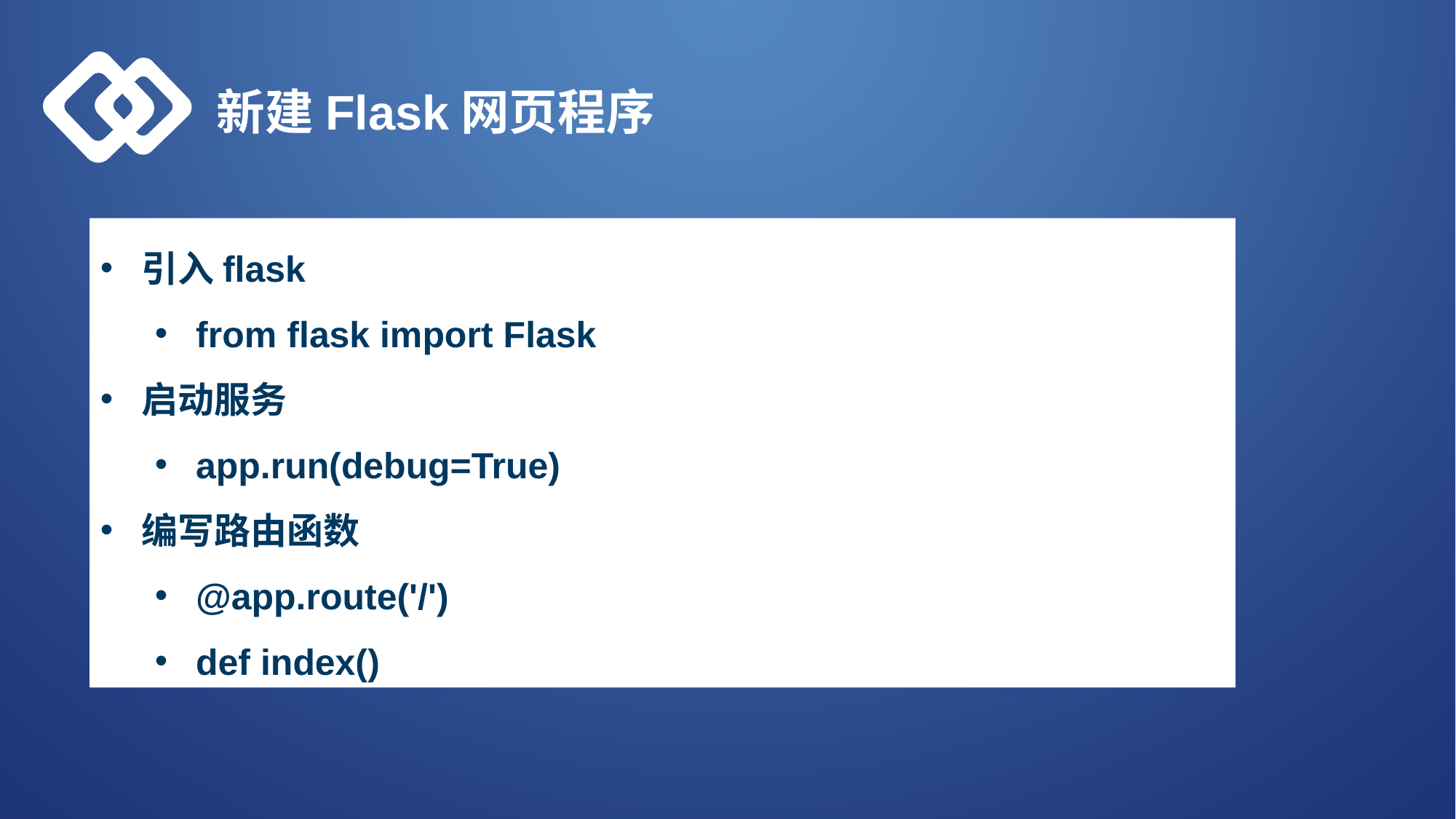

新建Flask网页程序

引入flask
from flask import Flask
启动服务
app.run(debug=True)
编写路由函数
@app.route('/')
def index()